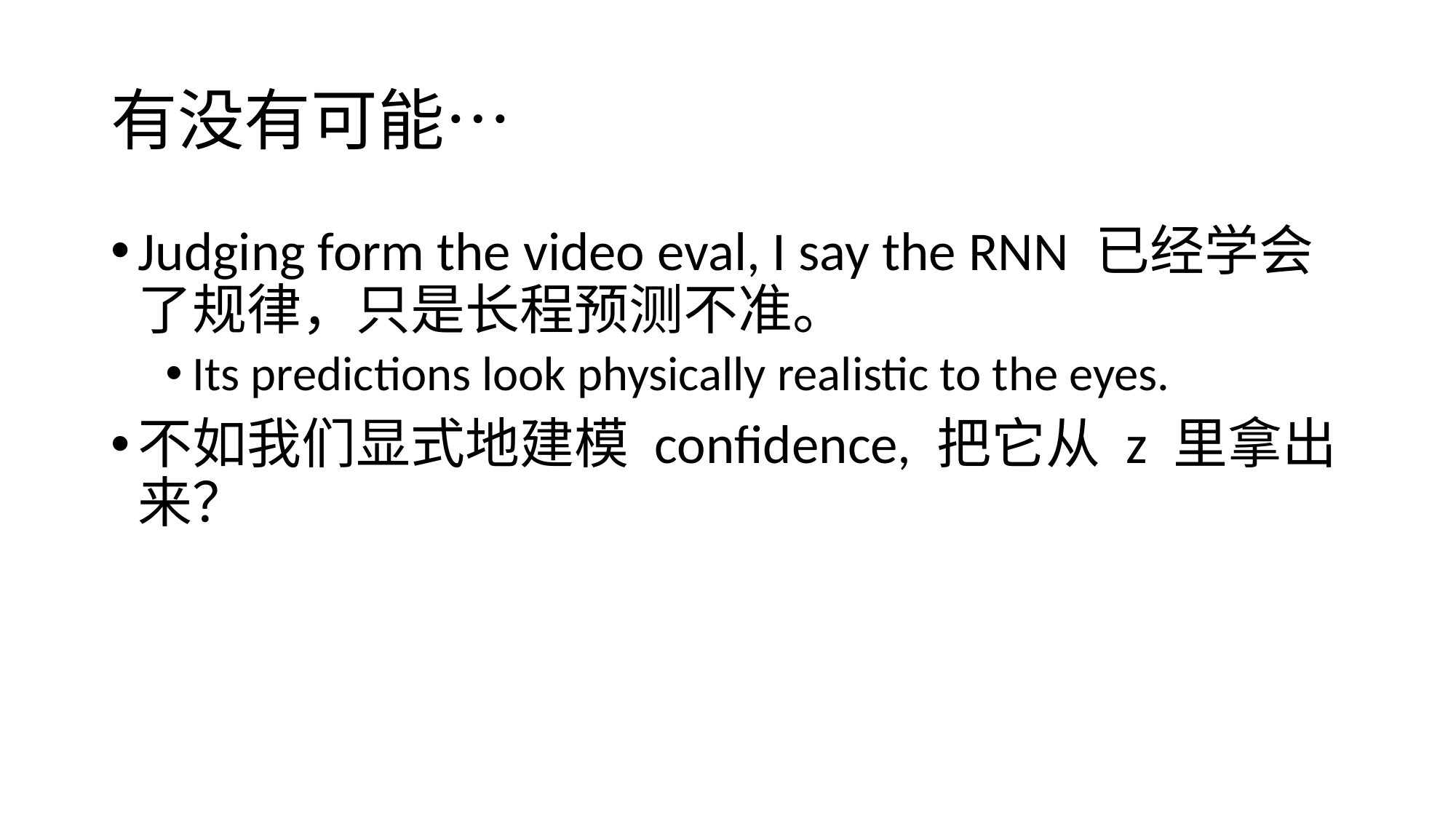

# 有没有可能…
Judging form the video eval, I say the RNN 已经学会了规律，只是长程预测不准。
Its predictions look physically realistic to the eyes.
不如我们显式地建模 confidence, 把它从 z 里拿出来？